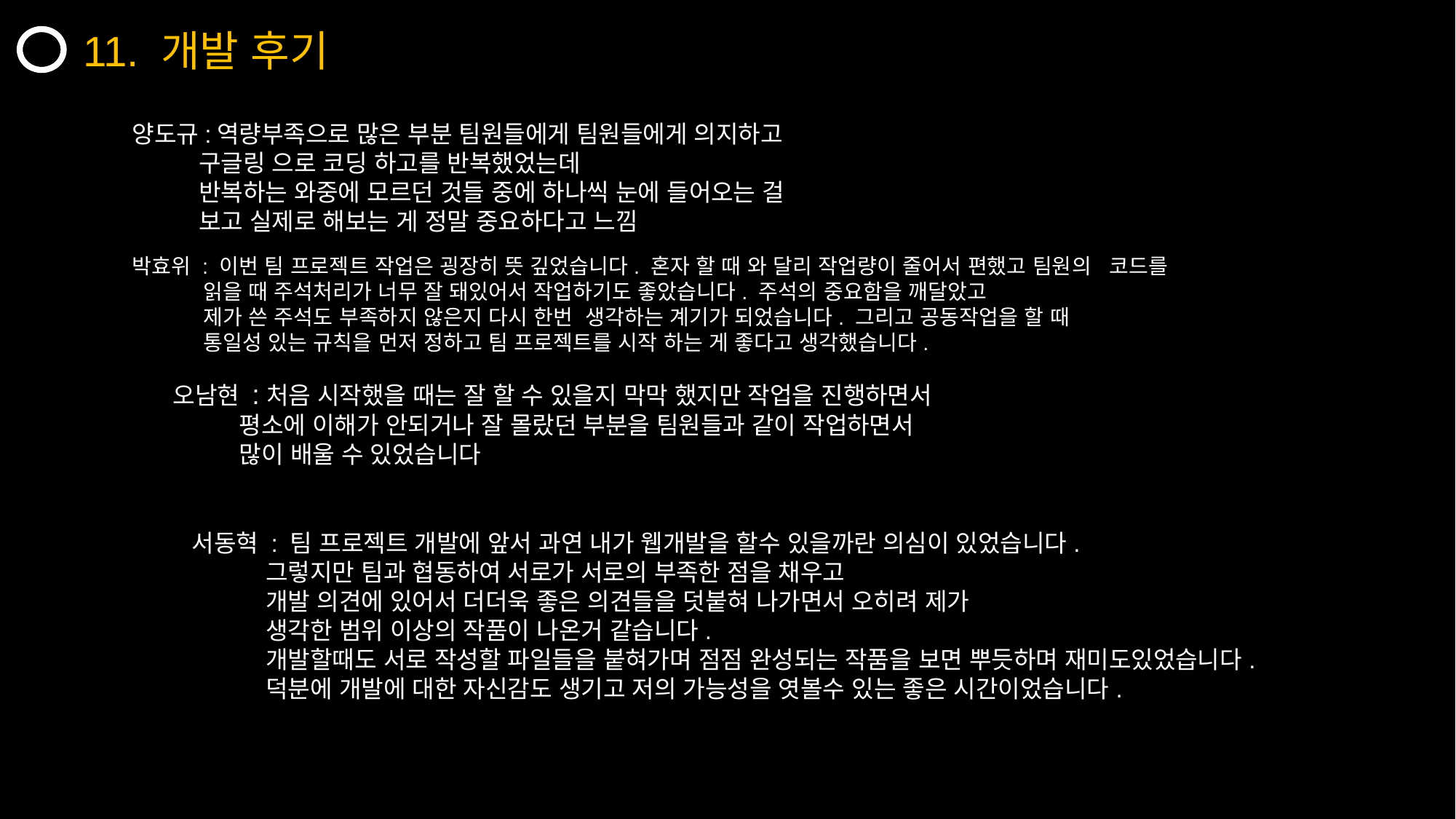

11. 개발 후기

양도규:역량부족으로 많은 부분 팀원들에게 팀원들에게 의지하고
         구글링 으로 코딩 하고를 반복했었는데
         반복하는 와중에 모르던 것들 중에 하나씩 눈에 들어오는 걸
         보고 실제로 해보는 게 정말 중요하다고 느낌
박효위 : 이번 팀 프로젝트 작업은 굉장히 뜻 깊었습니다. 혼자 할 때 와 달리 작업량이 줄어서 편했고 팀원의   코드를
           읽을 때 주석처리가 너무 잘 돼있어서 작업하기도 좋았습니다. 주석의 중요함을 깨달았고
           제가 쓴 주석도 부족하지 않은지 다시 한번  생각하는 계기가 되었습니다. 그리고 공동작업을 할 때
           통일성 있는 규칙을 먼저 정하고 팀 프로젝트를 시작 하는 게 좋다고 생각했습니다.
오남현 :처음 시작했을 때는 잘 할 수 있을지 막막 했지만 작업을 진행하면서
         평소에 이해가 안되거나 잘 몰랐던 부분을 팀원들과 같이 작업하면서
         많이 배울 수 있었습니다
       서동혁 : 팀 프로젝트 개발에 앞서 과연 내가 웹개발을 할수 있을까란 의심이 있었습니다.
                  그렇지만 팀과 협동하여 서로가 서로의 부족한 점을 채우고
                  개발 의견에 있어서 더더욱 좋은 의견들을 덧붙혀 나가면서 오히려 제가
                  생각한 범위 이상의 작품이 나온거 같습니다.
                  개발할때도 서로 작성할 파일들을 붙혀가며 점점 완성되는 작품을 보면 뿌듯하며 재미도있었습니다.
                  덕분에 개발에 대한 자신감도 생기고 저의 가능성을 엿볼수 있는 좋은 시간이었습니다.